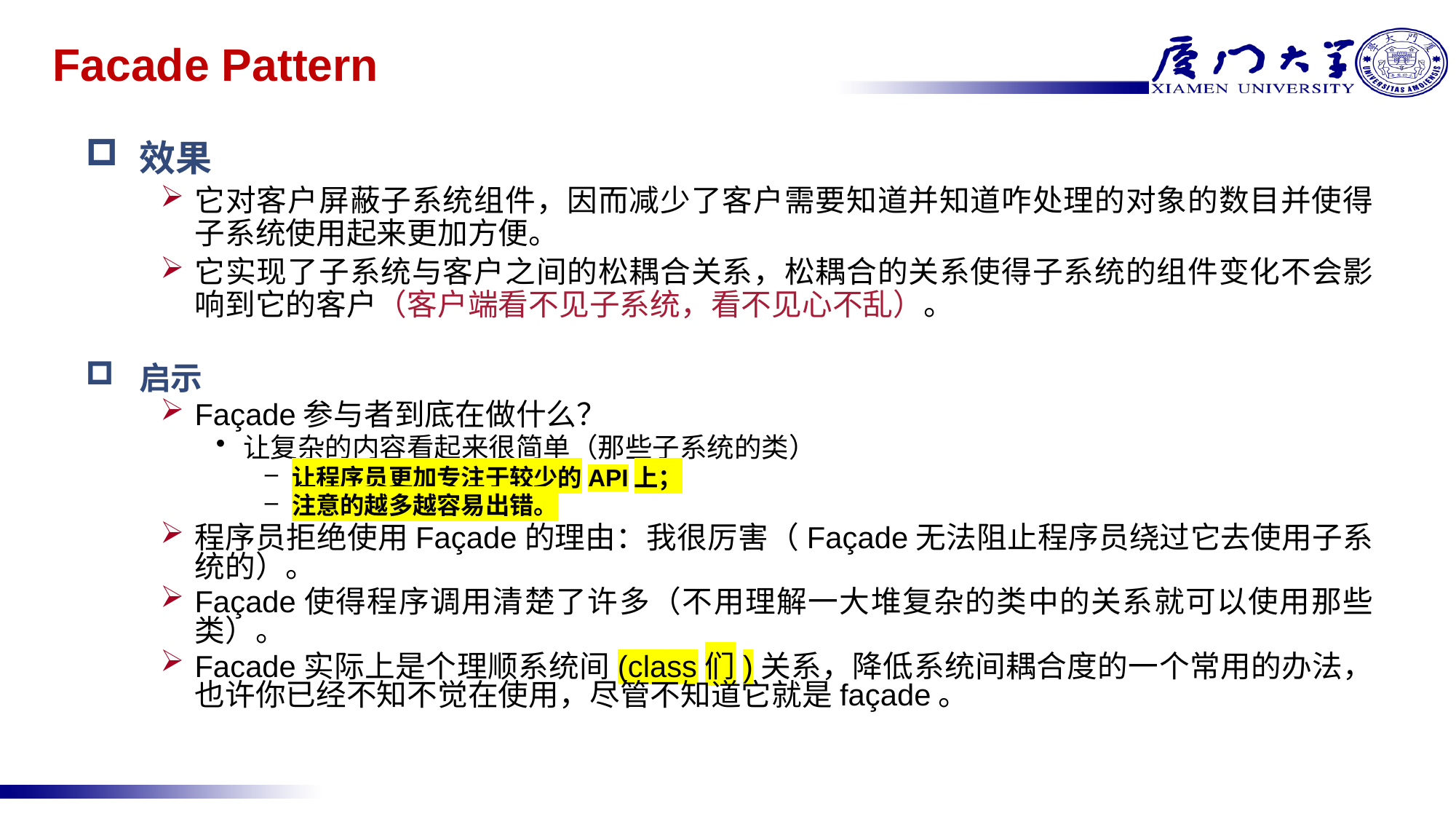

# Facade Pattern
效果
它对客户屏蔽子系统组件，因而减少了客户需要知道并知道咋处理的对象的数目并使得子系统使用起来更加方便。
它实现了子系统与客户之间的松耦合关系，松耦合的关系使得子系统的组件变化不会影响到它的客户（客户端看不见子系统，看不见心不乱）。

启示
Façade参与者到底在做什么？
让复杂的内容看起来很简单（那些子系统的类）
让程序员更加专注于较少的API上；
注意的越多越容易出错。
程序员拒绝使用Façade的理由：我很厉害（Façade无法阻止程序员绕过它去使用子系统的）。
Façade使得程序调用清楚了许多（不用理解一大堆复杂的类中的关系就可以使用那些类）。
Facade实际上是个理顺系统间(class们)关系，降低系统间耦合度的一个常用的办法，也许你已经不知不觉在使用，尽管不知道它就是façade。